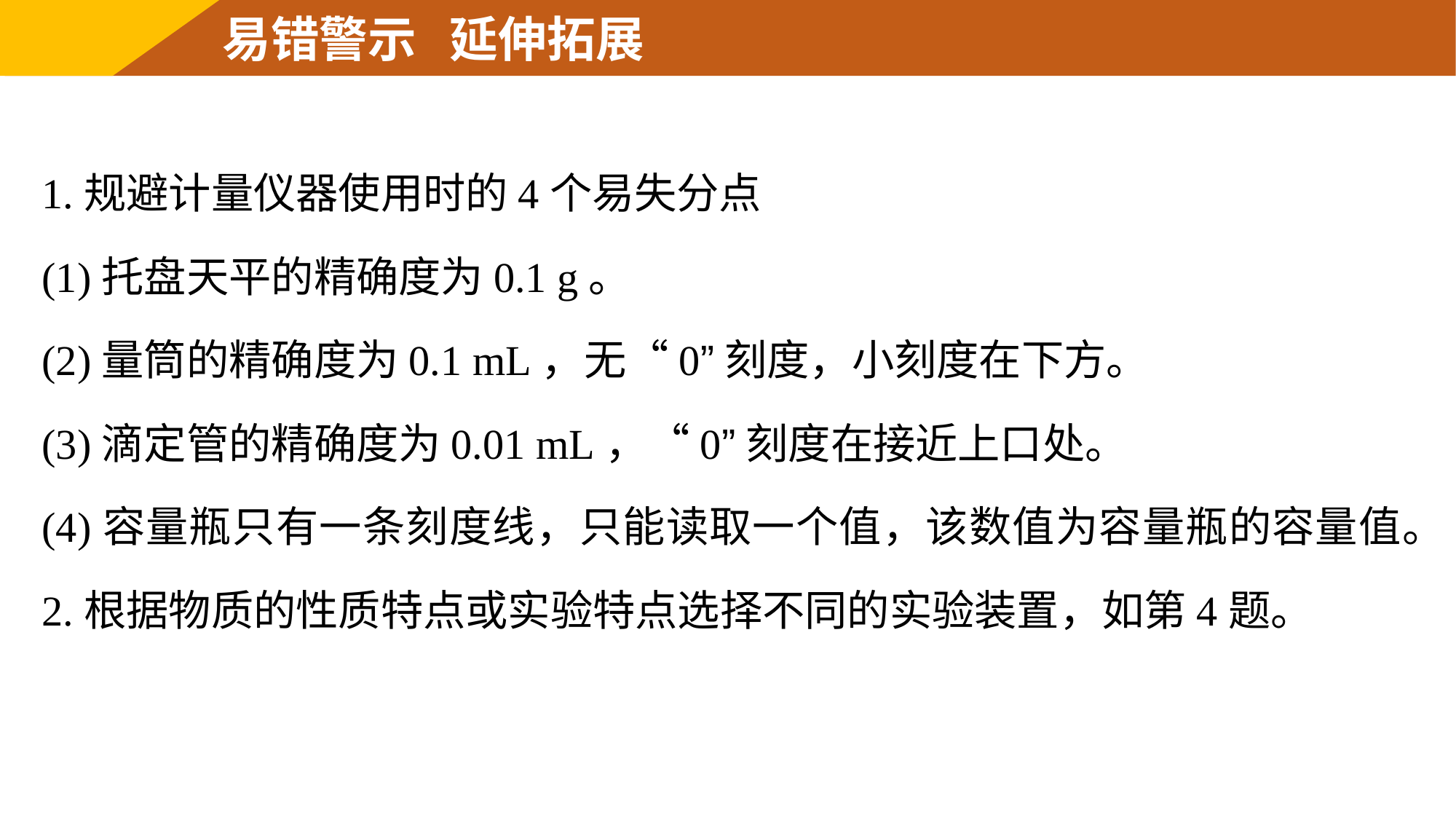

易错警示   延伸拓展
1.规避计量仪器使用时的4个易失分点
(1)托盘天平的精确度为0.1 g。
(2)量筒的精确度为0.1 mL，无“0”刻度，小刻度在下方。
(3)滴定管的精确度为0.01 mL，“0”刻度在接近上口处。
(4)容量瓶只有一条刻度线，只能读取一个值，该数值为容量瓶的容量值。
2.根据物质的性质特点或实验特点选择不同的实验装置，如第4题。